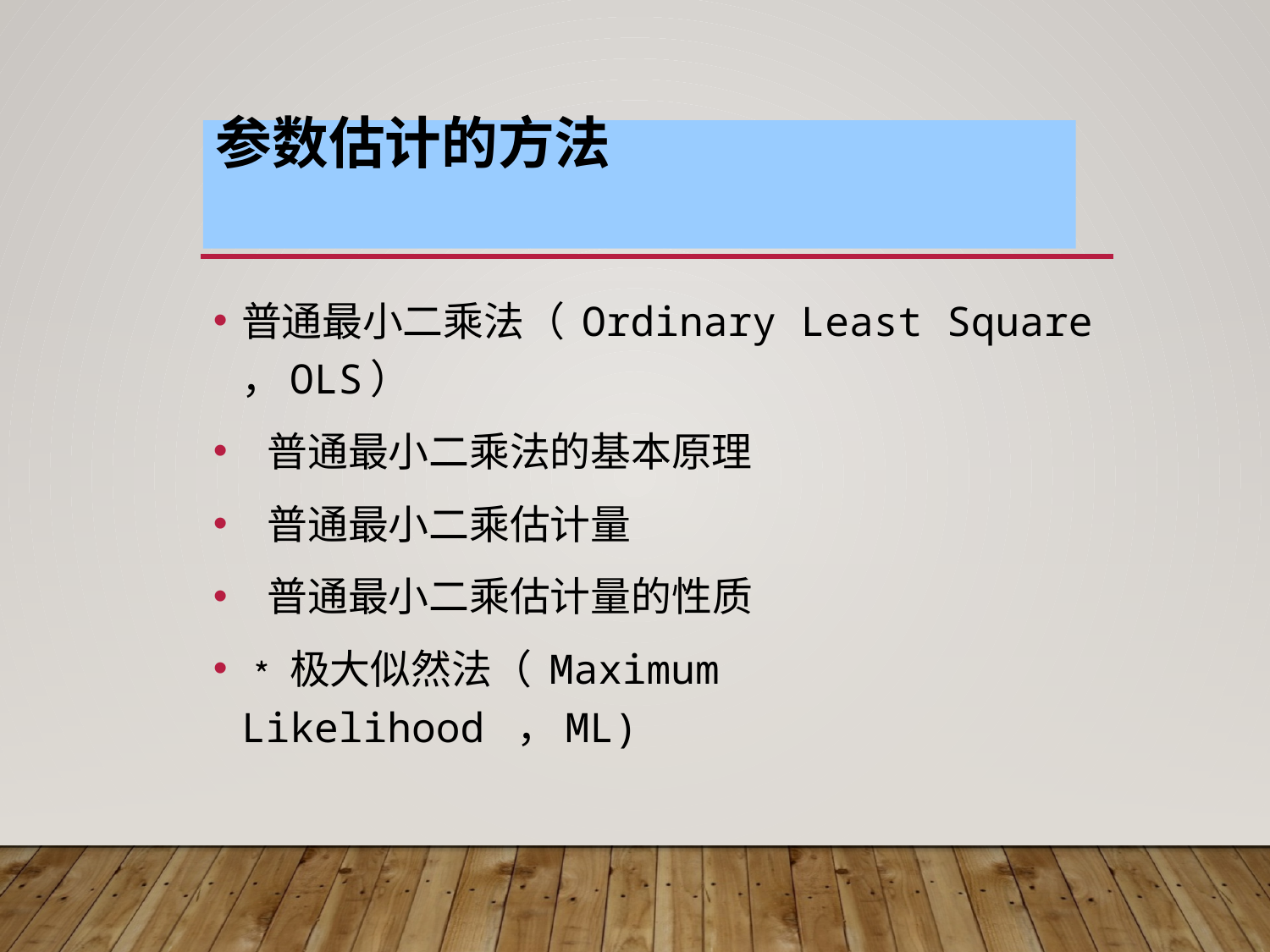

#
参数估计的方法
普通最小二乘法（ Ordinary Least Square ，OLS）
  普通最小二乘法的基本原理
  普通最小二乘估计量
  普通最小二乘估计量的性质
﹡极大似然法（ Maximum Likelihood ，ML)